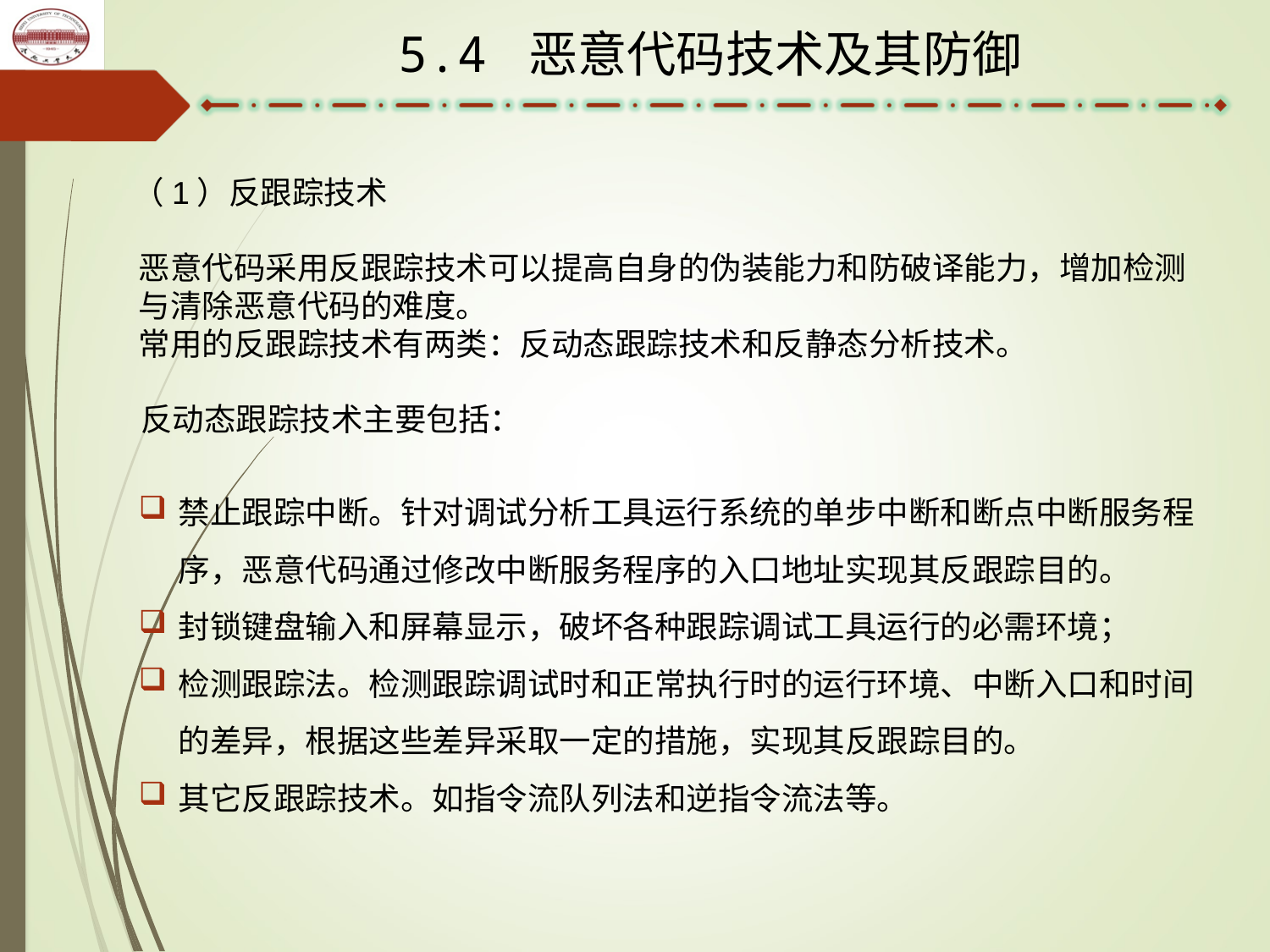

5.4 恶意代码技术及其防御
（1）反跟踪技术
恶意代码采用反跟踪技术可以提高自身的伪装能力和防破译能力，增加检测与清除恶意代码的难度。
常用的反跟踪技术有两类：反动态跟踪技术和反静态分析技术。
反动态跟踪技术主要包括：
禁止跟踪中断。针对调试分析工具运行系统的单步中断和断点中断服务程序，恶意代码通过修改中断服务程序的入口地址实现其反跟踪目的。
封锁键盘输入和屏幕显示，破坏各种跟踪调试工具运行的必需环境；
检测跟踪法。检测跟踪调试时和正常执行时的运行环境、中断入口和时间的差异，根据这些差异采取一定的措施，实现其反跟踪目的。
其它反跟踪技术。如指令流队列法和逆指令流法等。